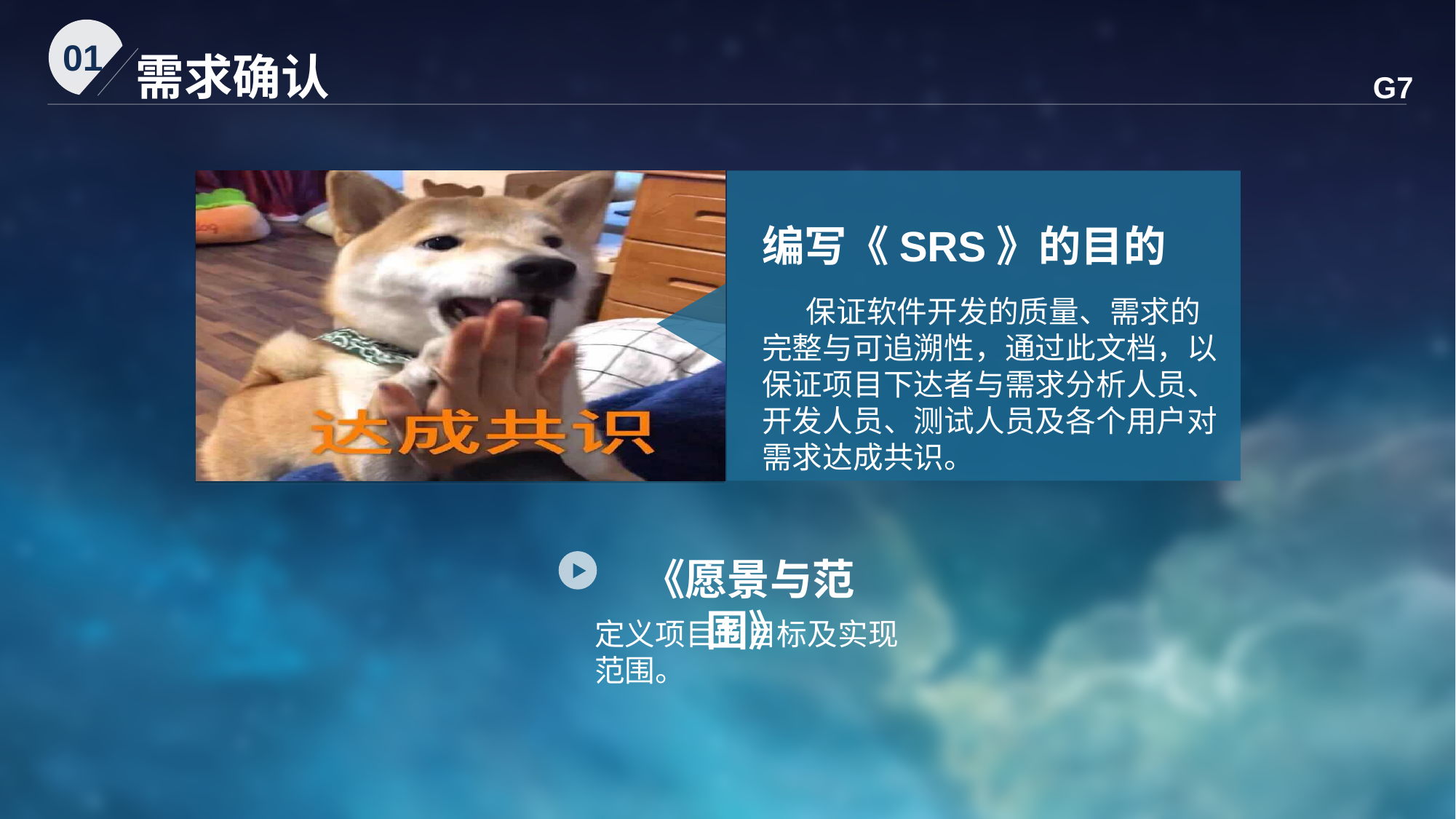

01
需求确认
G7

编写《SRS》的目的
       保证软件开发的质量、需求的完整与可追溯性，通过此文档，以保证项目下达者与需求分析人员、开发人员、测试人员及各个用户对需求达成共识。
《愿景与范围》

定义项目的目标及实现范围。